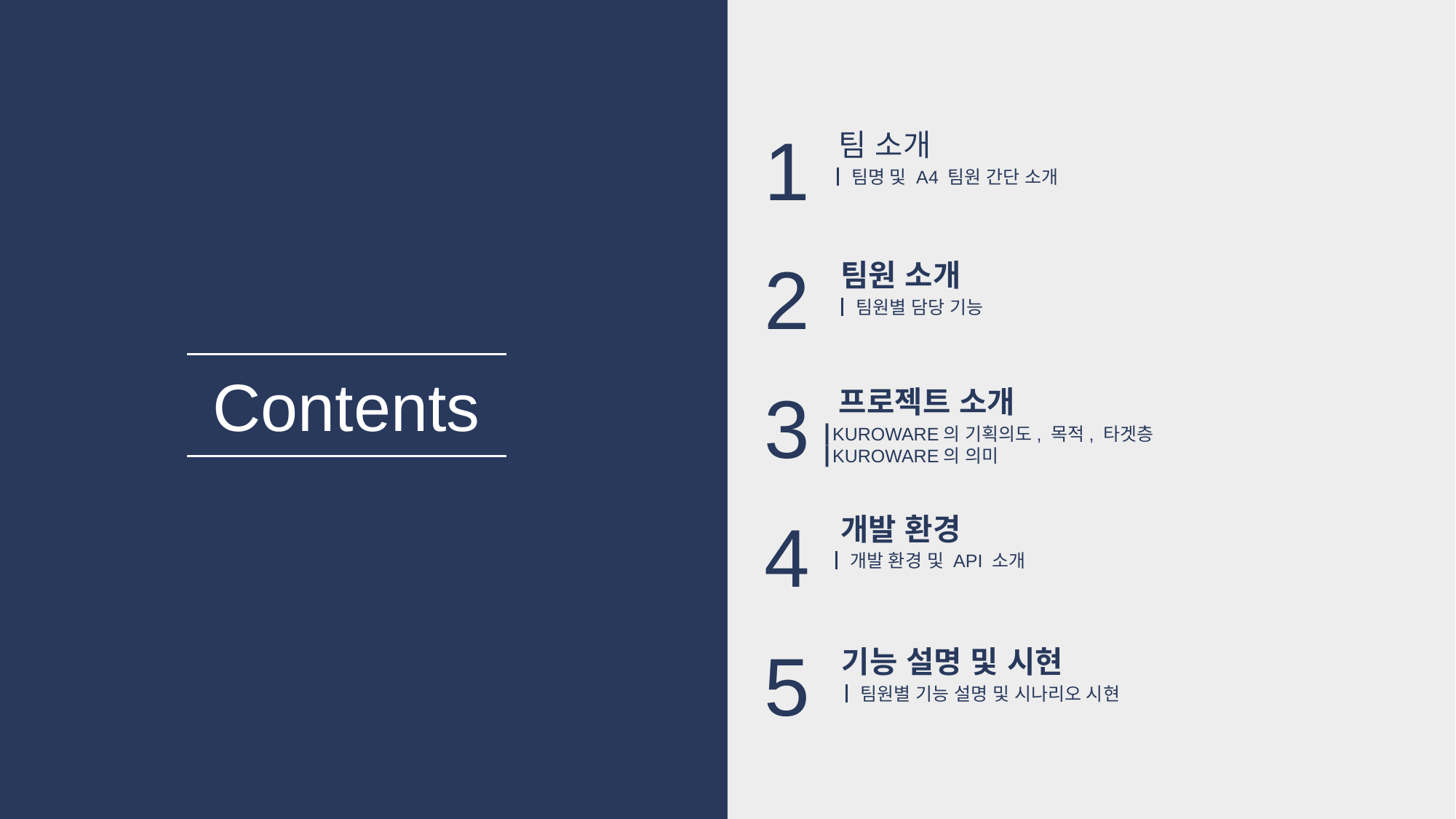

1
2
3
4
5
팀 소개
┃팀명 및 A4 팀원 간단 소개
팀원 소개
┃팀원별 담당 기능
Contents
프로젝트 소개
┃KUROWARE의 기획의도, 목적, 타겟층
┃KUROWARE의 의미
개발 환경
┃개발 환경 및 API 소개
기능 설명 및 시현
┃팀원별 기능 설명 및 시나리오 시현